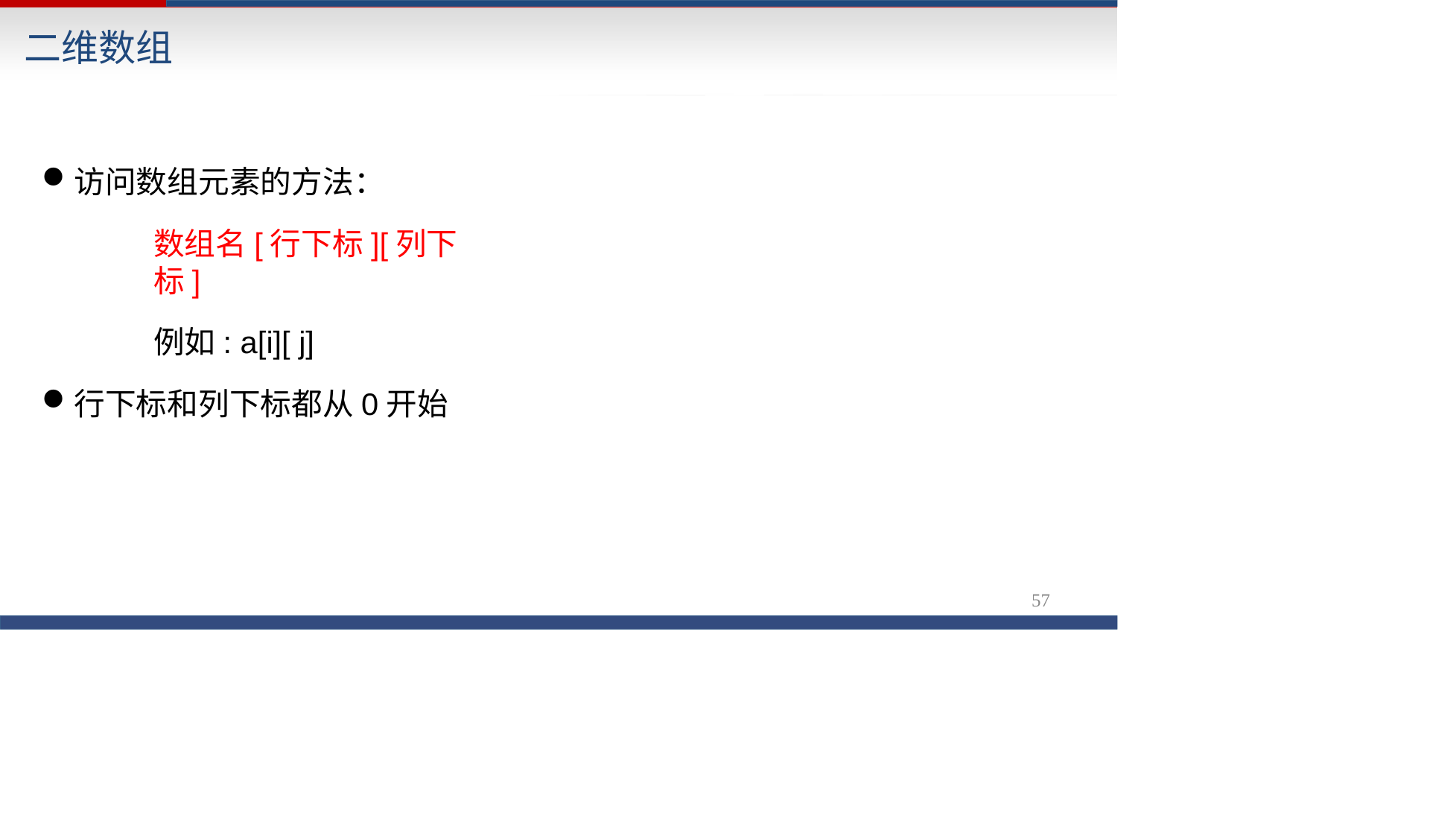

# 二维数组
访问数组元素的方法：

数组名[行下标][列下标]

例如: a[i][ j]

行下标和列下标都从0开始
57